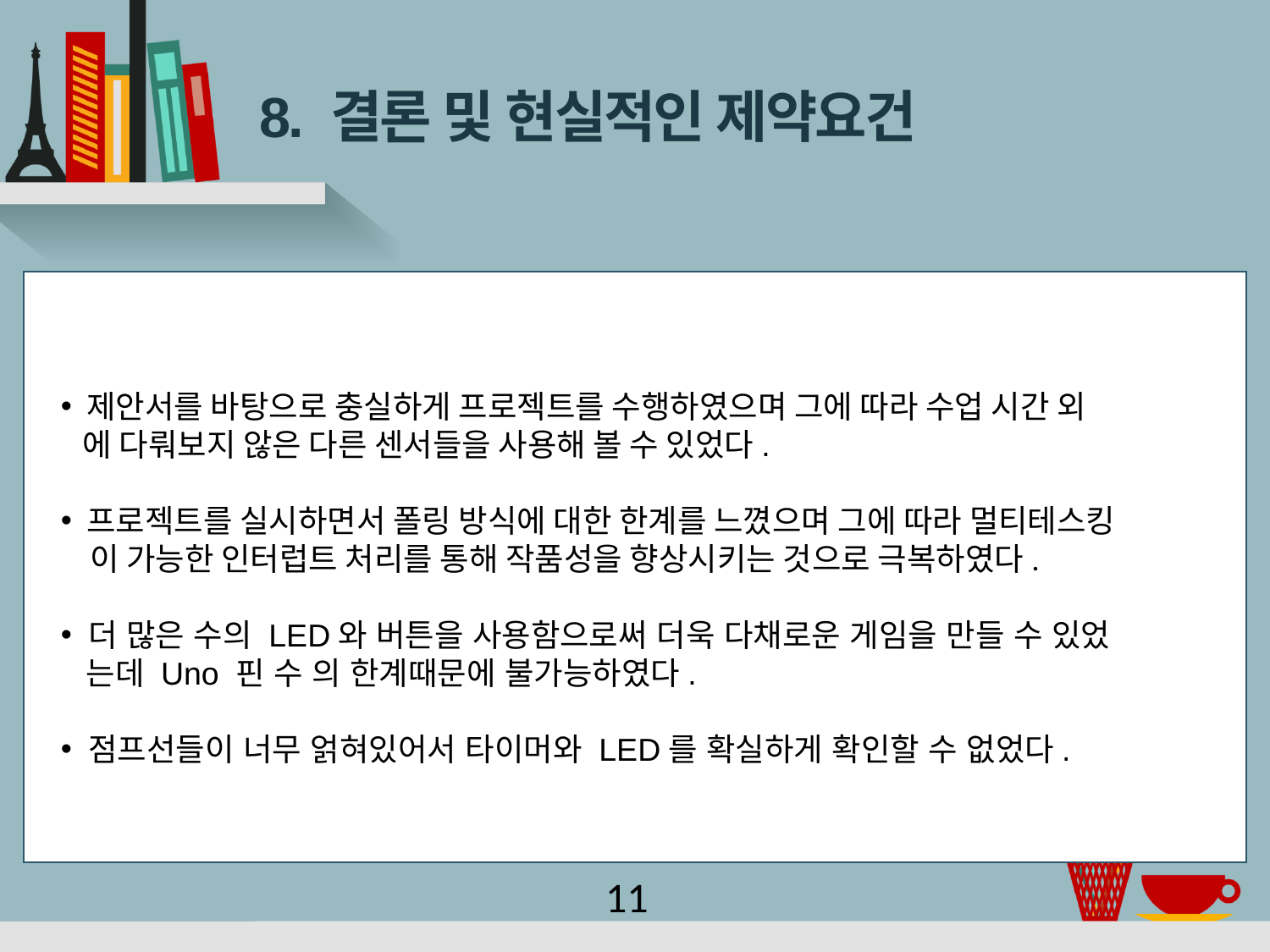

# 8. 결론 및 현실적인 제약요건

 제안서를 바탕으로 충실하게 프로젝트를 수행하였으며 그에 따라 수업 시간 외
  에 다뤄보지 않은 다른 센서들을 사용해 볼 수 있었다.

 프로젝트를 실시하면서 폴링 방식에 대한 한계를 느꼈으며 그에 따라 멀티테스킹
   이 가능한 인터럽트 처리를 통해 작품성을 향상시키는 것으로 극복하였다.

 더 많은 수의 LED와 버튼을 사용함으로써 더욱 다채로운 게임을 만들 수 있었
  는데 Uno 핀 수 의 한계때문에 불가능하였다.

 점프선들이 너무 얽혀있어서 타이머와 LED를 확실하게 확인할 수 없었다.

11